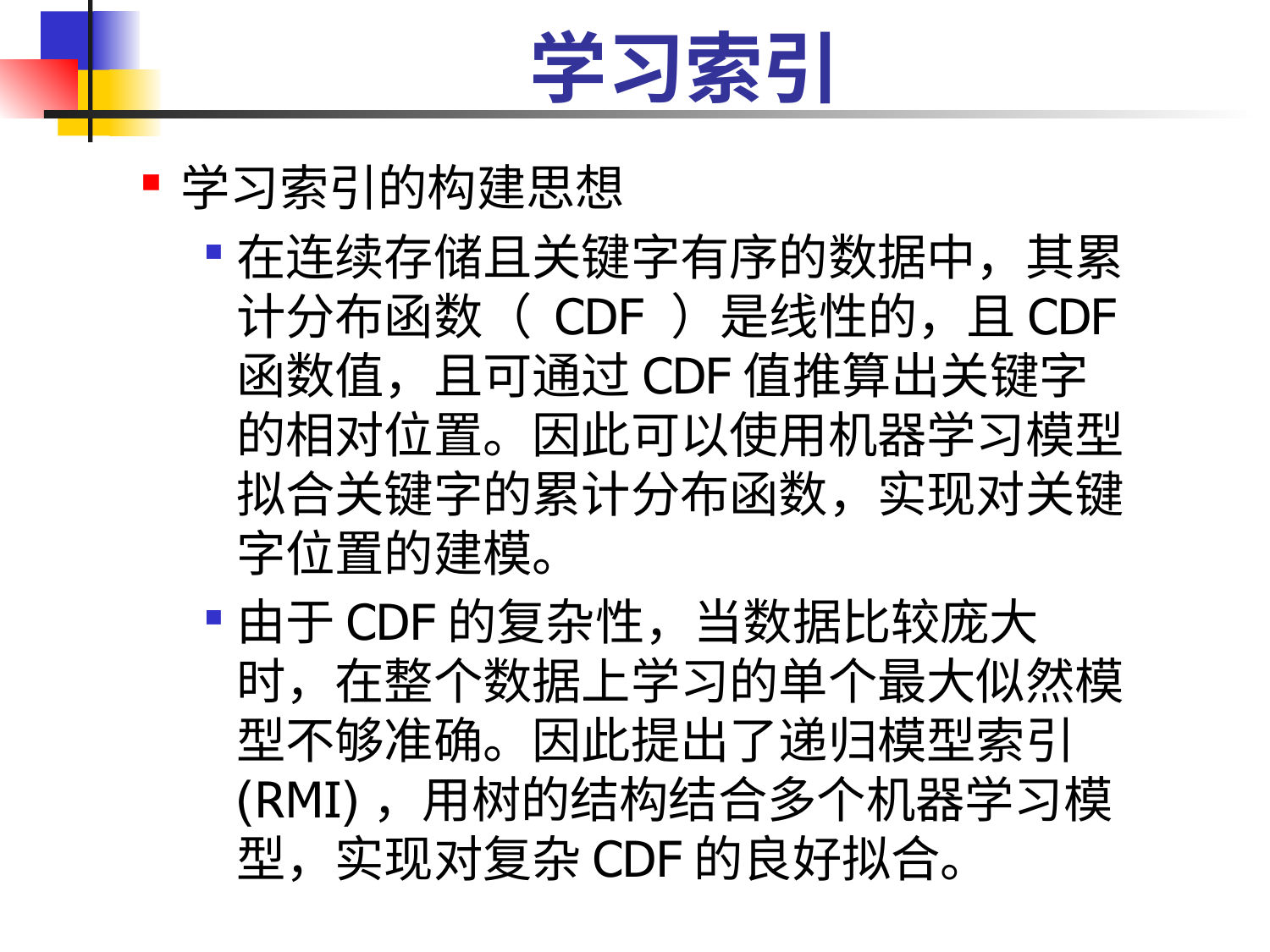

# 学习索引
学习索引的构建思想
在连续存储且关键字有序的数据中，其累计分布函数（ CDF ）是线性的，且CDF函数值，且可通过CDF值推算出关键字的相对位置。因此可以使用机器学习模型拟合关键字的累计分布函数，实现对关键字位置的建模。
由于CDF的复杂性，当数据比较庞大时，在整个数据上学习的单个最大似然模型不够准确。因此提出了递归模型索引(RMI)，用树的结构结合多个机器学习模型，实现对复杂CDF的良好拟合。